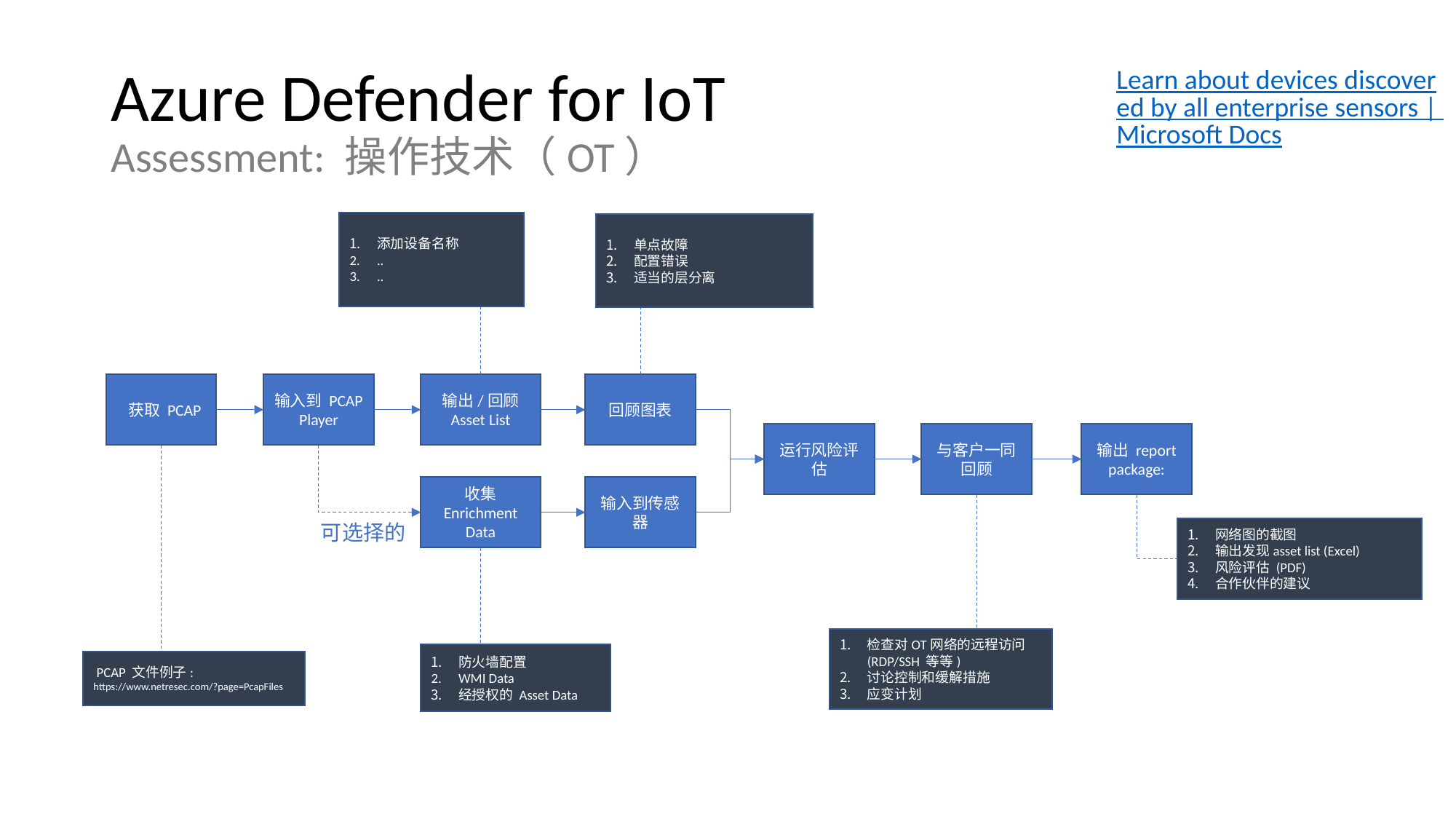

# Azure Defender for IoT Assessment: 操作技术（OT）
Learn about devices discovered by all enterprise sensors | Microsoft Docs
添加设备名称
..
..
单点故障
配置错误
适当的层分离
 获取 PCAP
输入到 PCAP Player
输出/回顾
Asset List
回顾图表
运行风险评估
与客户一同回顾
输出 report package:
收集 Enrichment Data
输入到传感器
可选择的
网络图的截图
输出发现asset list (Excel)
风险评估 (PDF)
合作伙伴的建议
检查对OT网络的远程访问(RDP/SSH 等等)
讨论控制和缓解措施
应变计划
防火墙配置
WMI Data
经授权的 Asset Data
 PCAP 文件例子: https://www.netresec.com/?page=PcapFiles